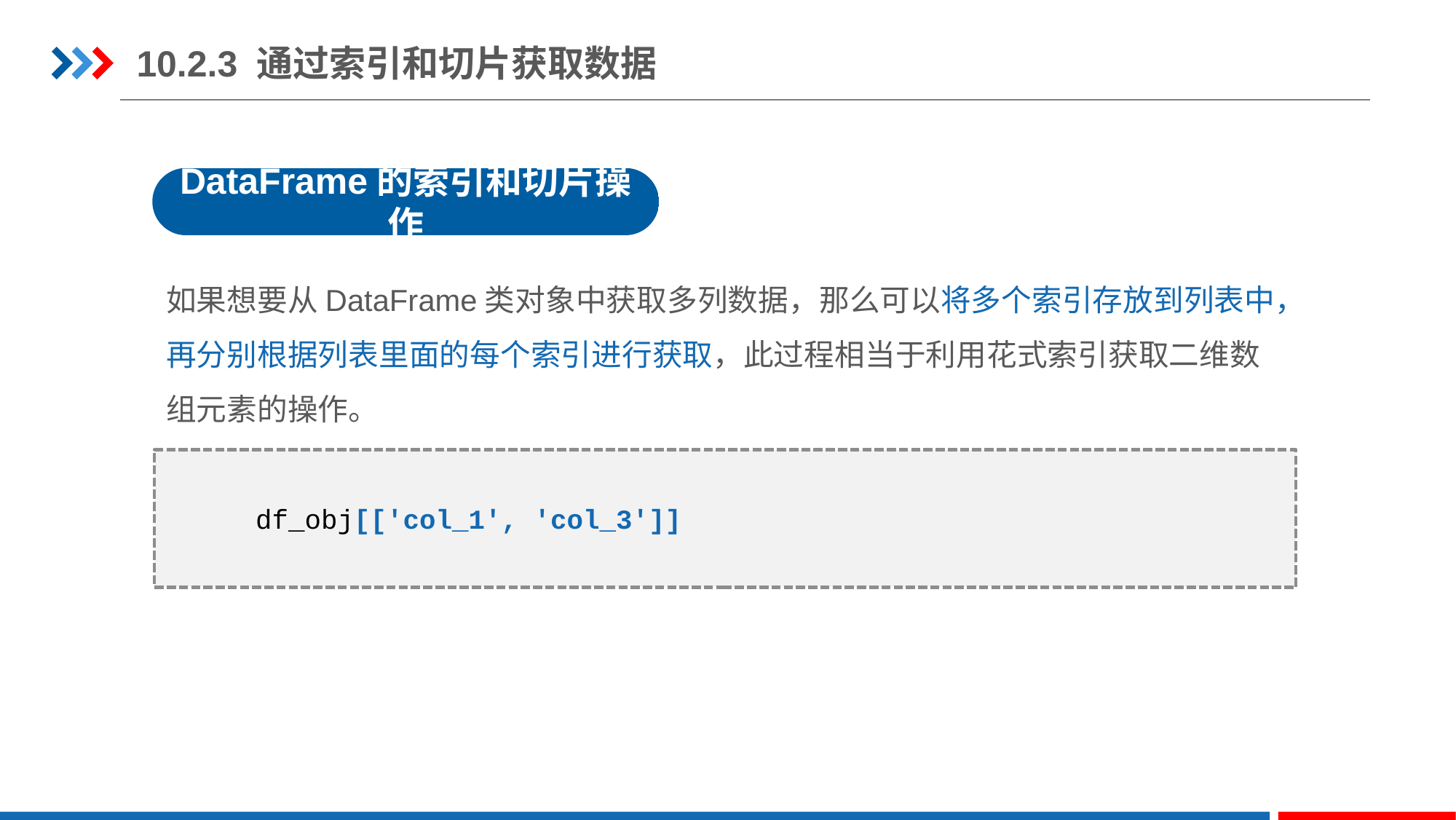

10.2.3 通过索引和切片获取数据
DataFrame的索引和切片操作
如果想要从DataFrame类对象中获取多列数据，那么可以将多个索引存放到列表中，再分别根据列表里面的每个索引进行获取，此过程相当于利用花式索引获取二维数组元素的操作。

df_obj[['col_1', 'col_3']]